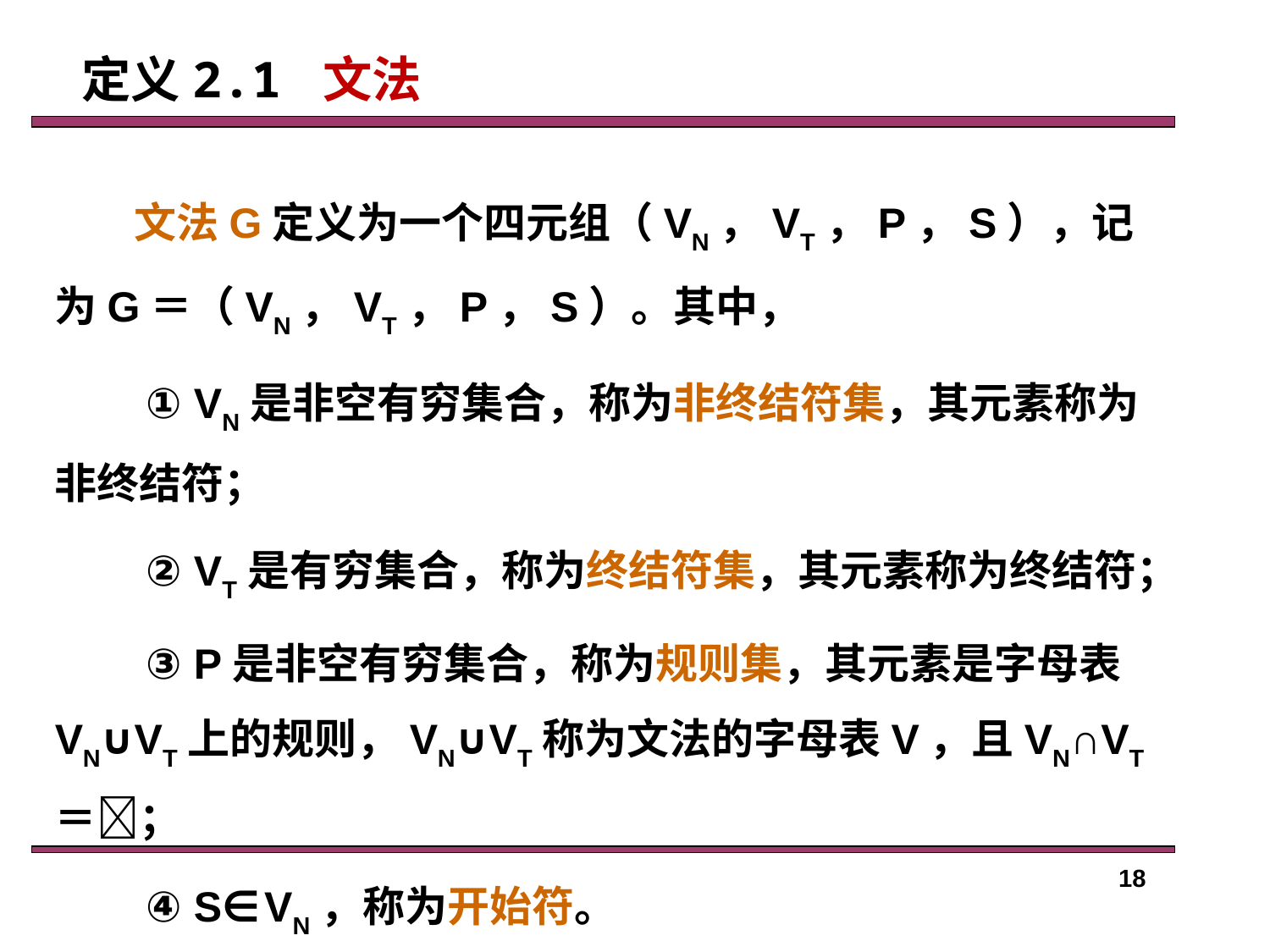

定义2.1 文法

文法G定义为一个四元组（VN，VT，P，S），记为G＝（VN，VT，P，S）。其中，
 ① VN是非空有穷集合，称为非终结符集，其元素称为非终结符；
 ② VT是有穷集合，称为终结符集，其元素称为终结符；
 ③ P是非空有穷集合，称为规则集，其元素是字母表VN∪VT上的规则，VN∪VT称为文法的字母表V，且VN∩VT＝Φ；
 ④ S∈VN，称为开始符。
18